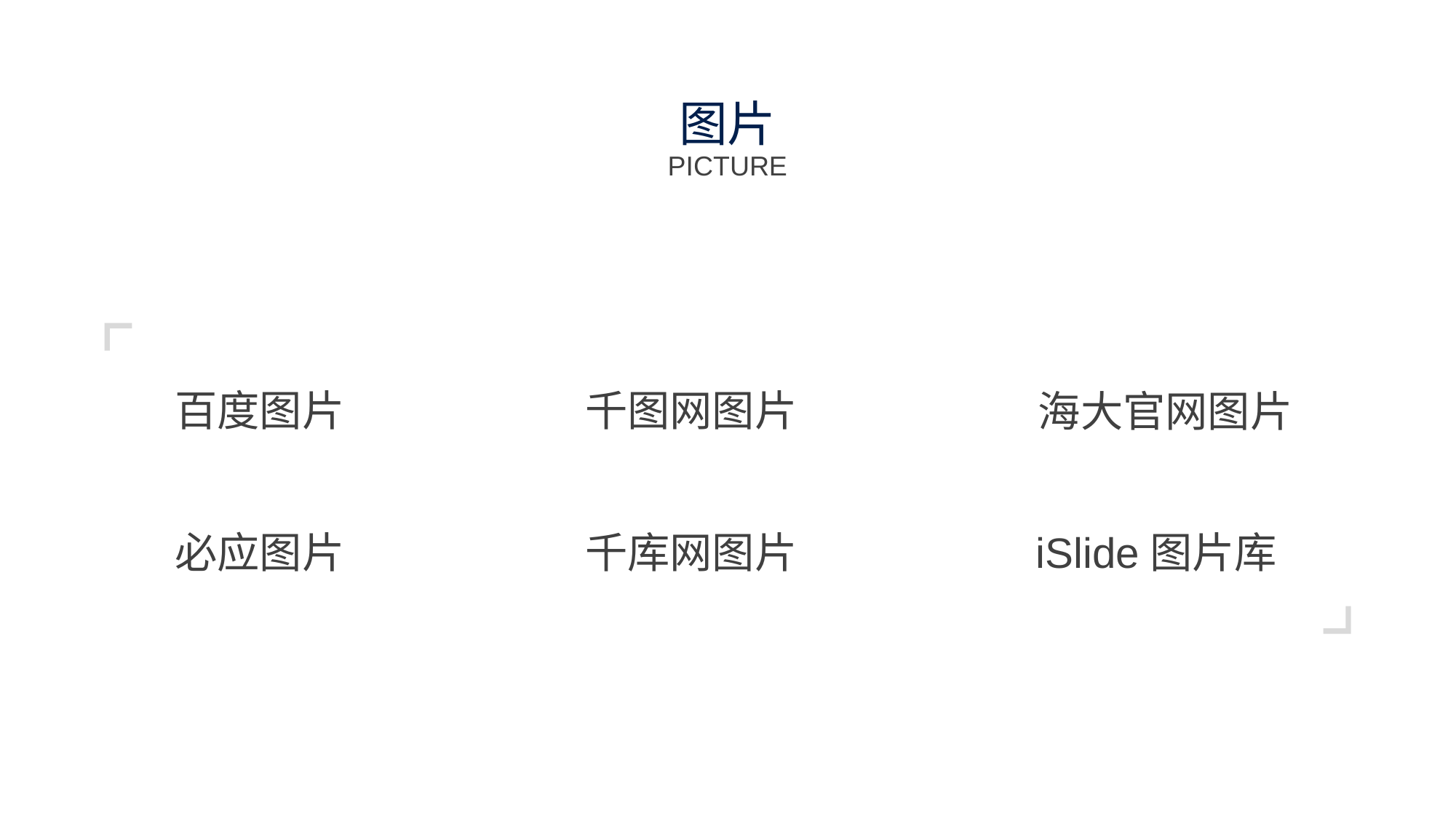

# 图片
PICTURE

百度图片
千图网图片
海大官网图片
必应图片
千库网图片
iSlide图片库